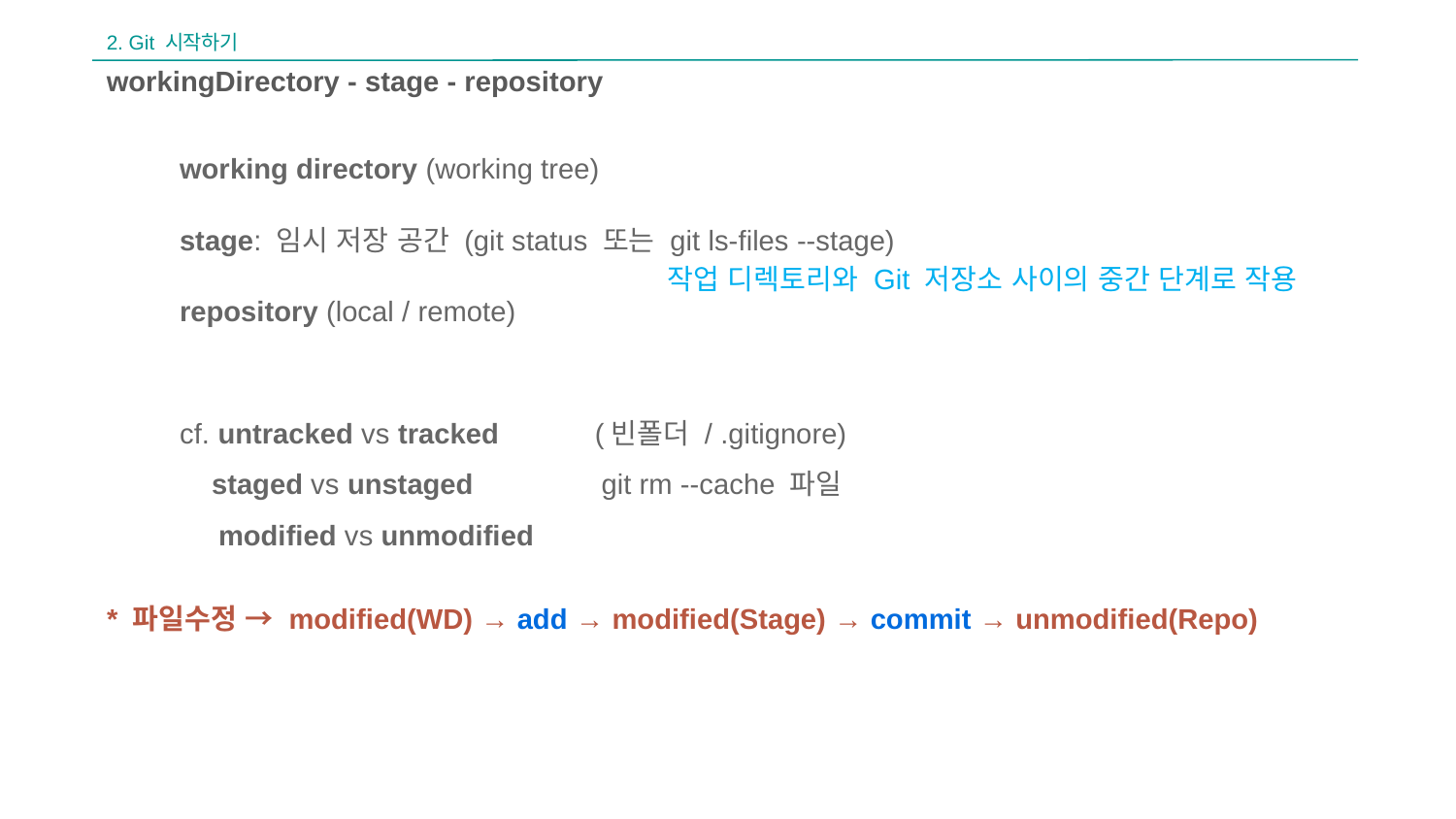

2. Git 시작하기
workingDirectory - stage - repository

working directory (working tree)
stage: 임시 저장 공간 (git status 또는 git ls-files --stage)
repository (local / remote)
cf. untracked vs tracked            (빈폴더 / .gitignore)
    staged vs unstaged                git rm --cache 파일
    modified vs unmodified
* 파일수정 → modified(WD) → add → modified(Stage) → commit → unmodified(Repo)
작업 디렉토리와 Git 저장소 사이의 중간 단계로 작용